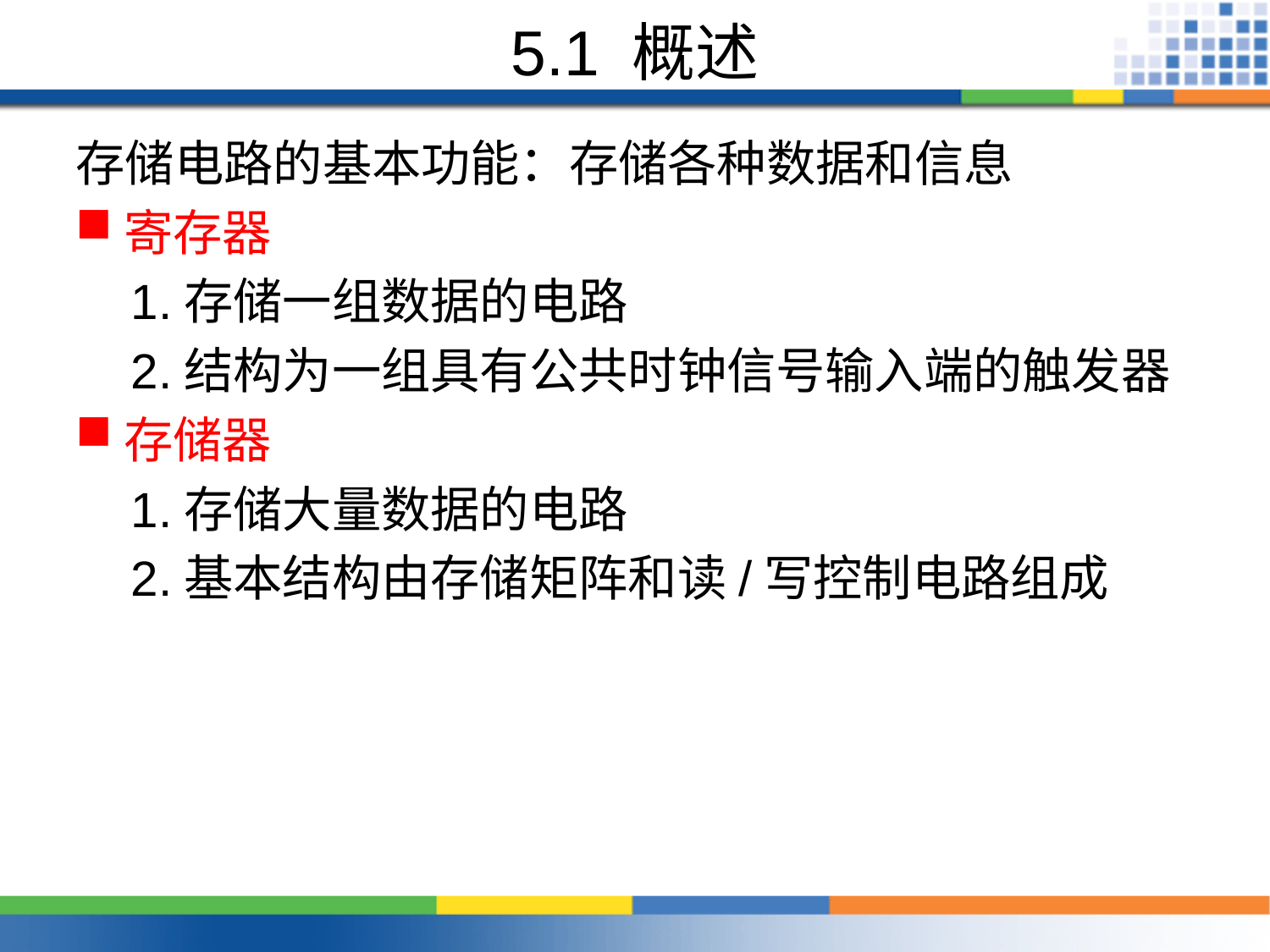

# 5.1 概述
存储电路的基本功能：存储各种数据和信息
寄存器
    1.存储一组数据的电路
    2.结构为一组具有公共时钟信号输入端的触发器
存储器
    1.存储大量数据的电路
    2.基本结构由存储矩阵和读/写控制电路组成